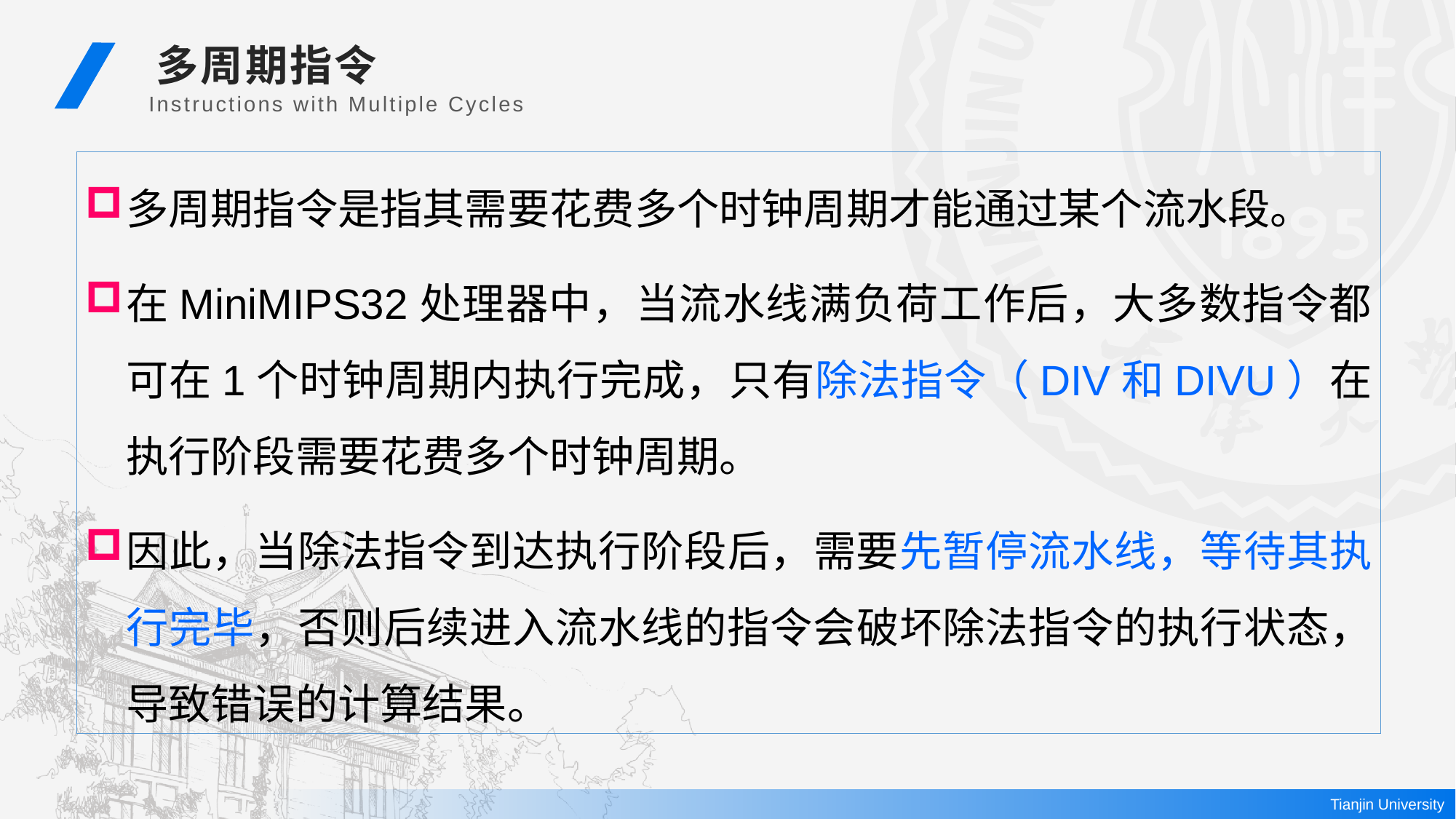

多周期指令
Instructions with Multiple Cycles
多周期指令是指其需要花费多个时钟周期才能通过某个流水段。
在MiniMIPS32处理器中，当流水线满负荷工作后，大多数指令都可在1个时钟周期内执行完成，只有除法指令（DIV和DIVU）在执行阶段需要花费多个时钟周期。
因此，当除法指令到达执行阶段后，需要先暂停流水线，等待其执行完毕，否则后续进入流水线的指令会破坏除法指令的执行状态，导致错误的计算结果。